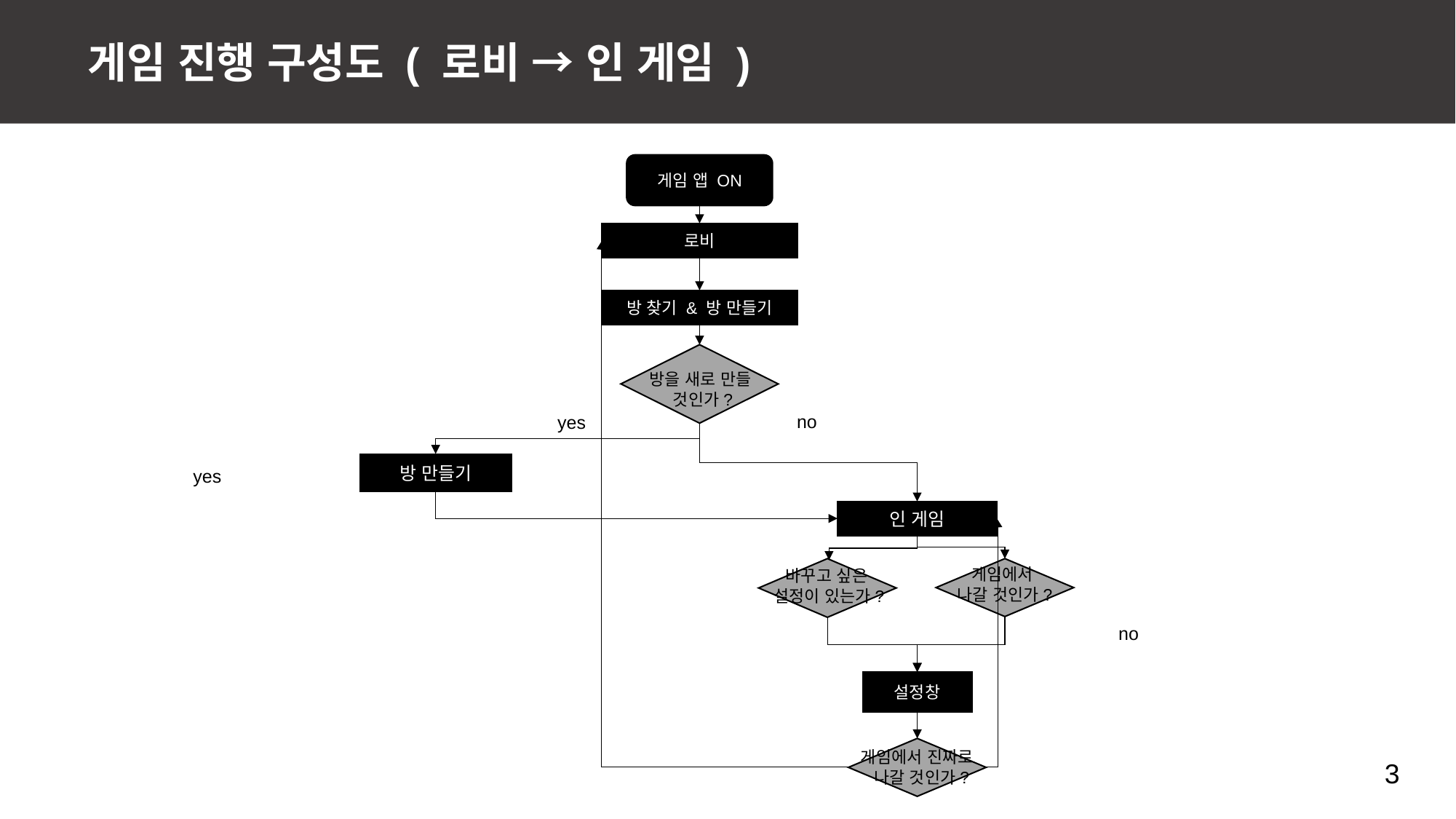

게임 진행 구성도 ( 로비 → 인 게임 )
게임 앱 ON
로비
방 찾기 & 방 만들기

방을 새로 만들
것인가?
no
yes
방 만들기
yes
인 게임
게임에서
나갈 것인가?

바꾸고 싶은
설정이 있는가?
no
설정창

게임에서 진짜로
 나갈 것인가?
3